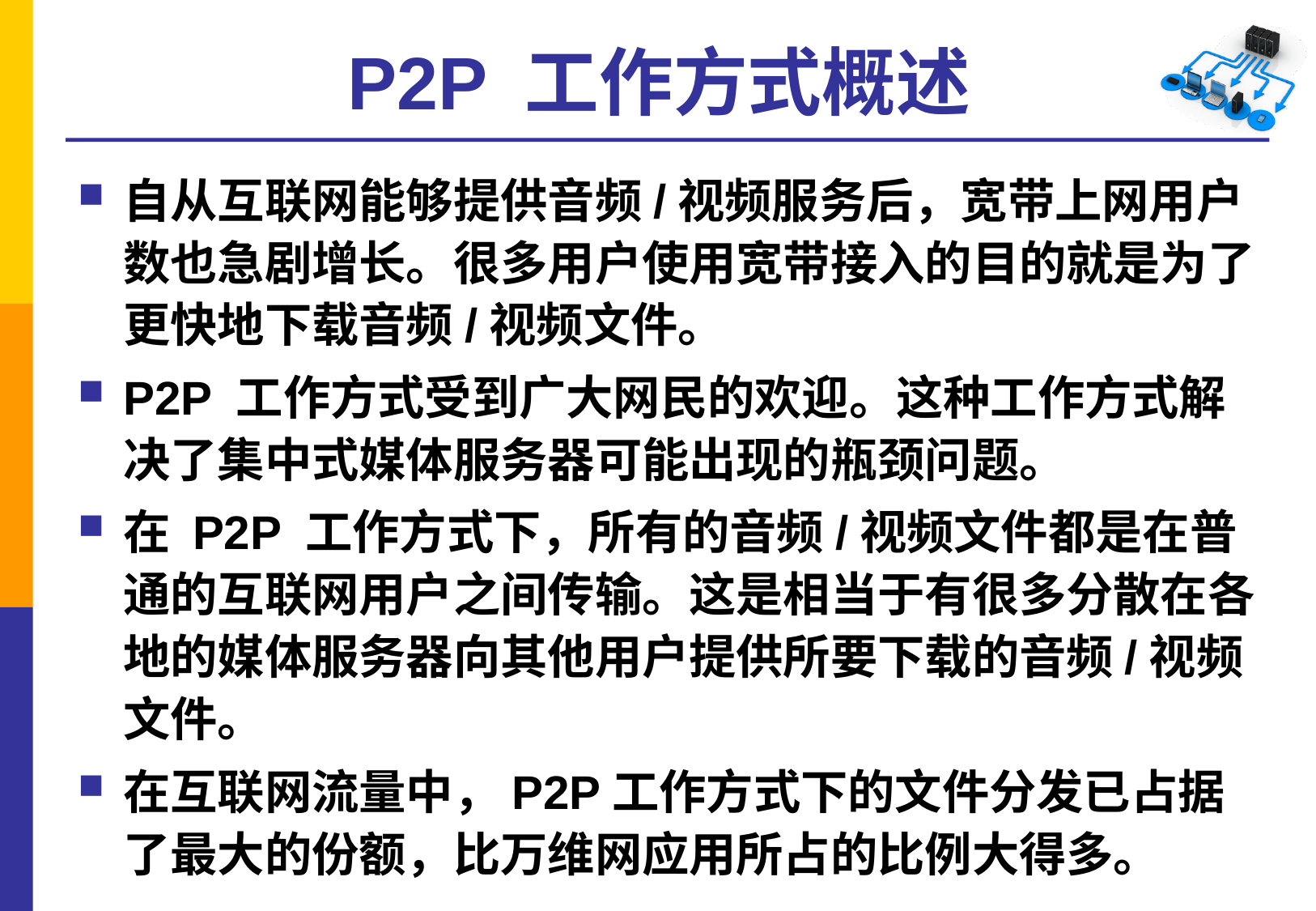

# P2P 工作方式概述
自从互联网能够提供音频/视频服务后，宽带上网用户数也急剧增长。很多用户使用宽带接入的目的就是为了更快地下载音频/视频文件。
P2P 工作方式受到广大网民的欢迎。这种工作方式解决了集中式媒体服务器可能出现的瓶颈问题。
在 P2P 工作方式下，所有的音频/视频文件都是在普通的互联网用户之间传输。这是相当于有很多分散在各地的媒体服务器向其他用户提供所要下载的音频/视频文件。
在互联网流量中，P2P工作方式下的文件分发已占据了最大的份额，比万维网应用所占的比例大得多。